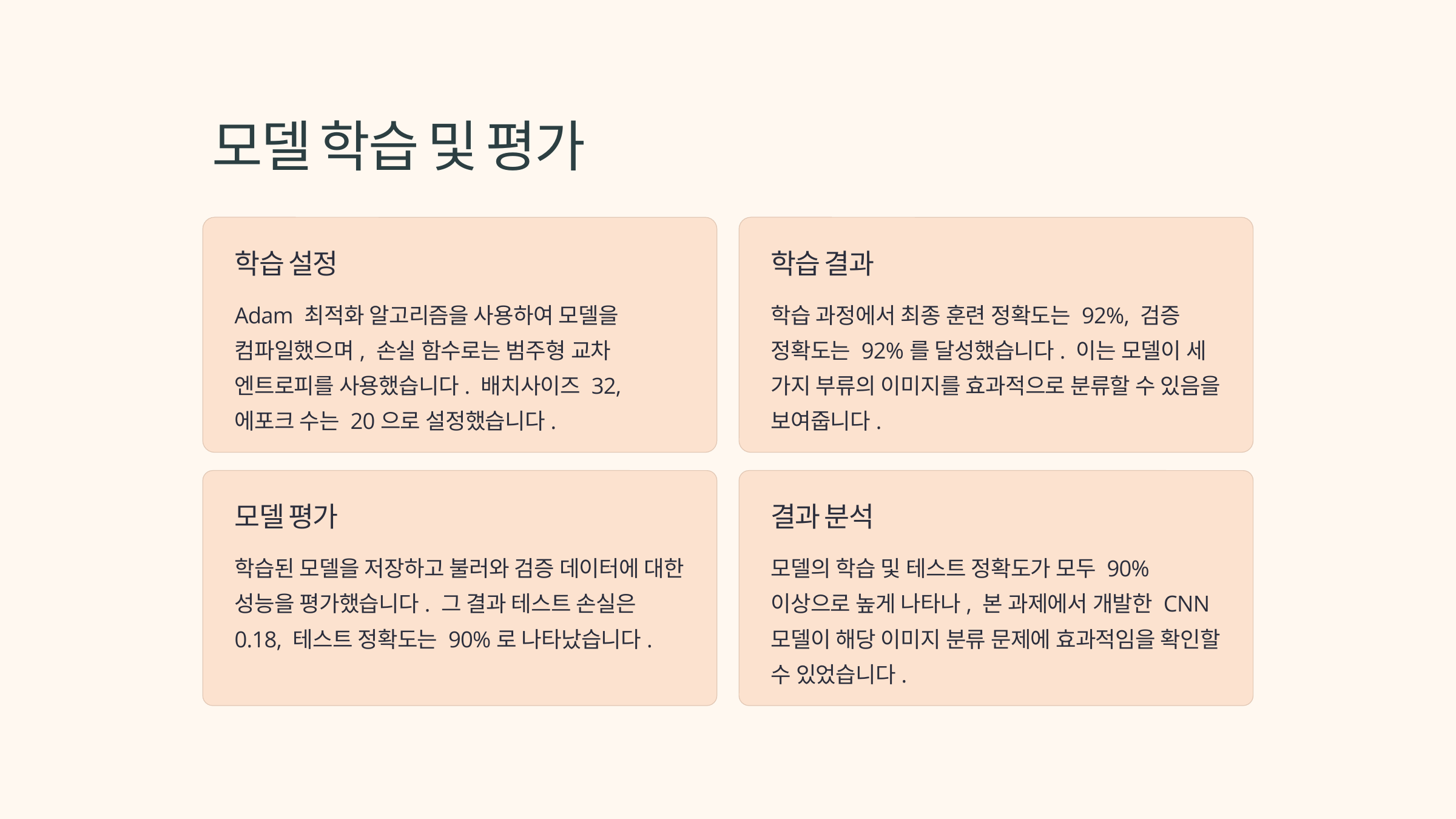

모델 학습 및 평가

학습 설정
학습 결과
Adam 최적화 알고리즘을 사용하여 모델을 컴파일했으며, 손실 함수로는 범주형 교차 엔트로피를 사용했습니다. 배치사이즈 32, 에포크 수는 20으로 설정했습니다.
학습 과정에서 최종 훈련 정확도는 92%, 검증 정확도는 92%를 달성했습니다. 이는 모델이 세 가지 부류의 이미지를 효과적으로 분류할 수 있음을 보여줍니다.

모델 평가
결과 분석
학습된 모델을 저장하고 불러와 검증 데이터에 대한 성능을 평가했습니다. 그 결과 테스트 손실은 0.18, 테스트 정확도는 90%로 나타났습니다.
모델의 학습 및 테스트 정확도가 모두 90% 이상으로 높게 나타나, 본 과제에서 개발한 CNN 모델이 해당 이미지 분류 문제에 효과적임을 확인할 수 있었습니다.